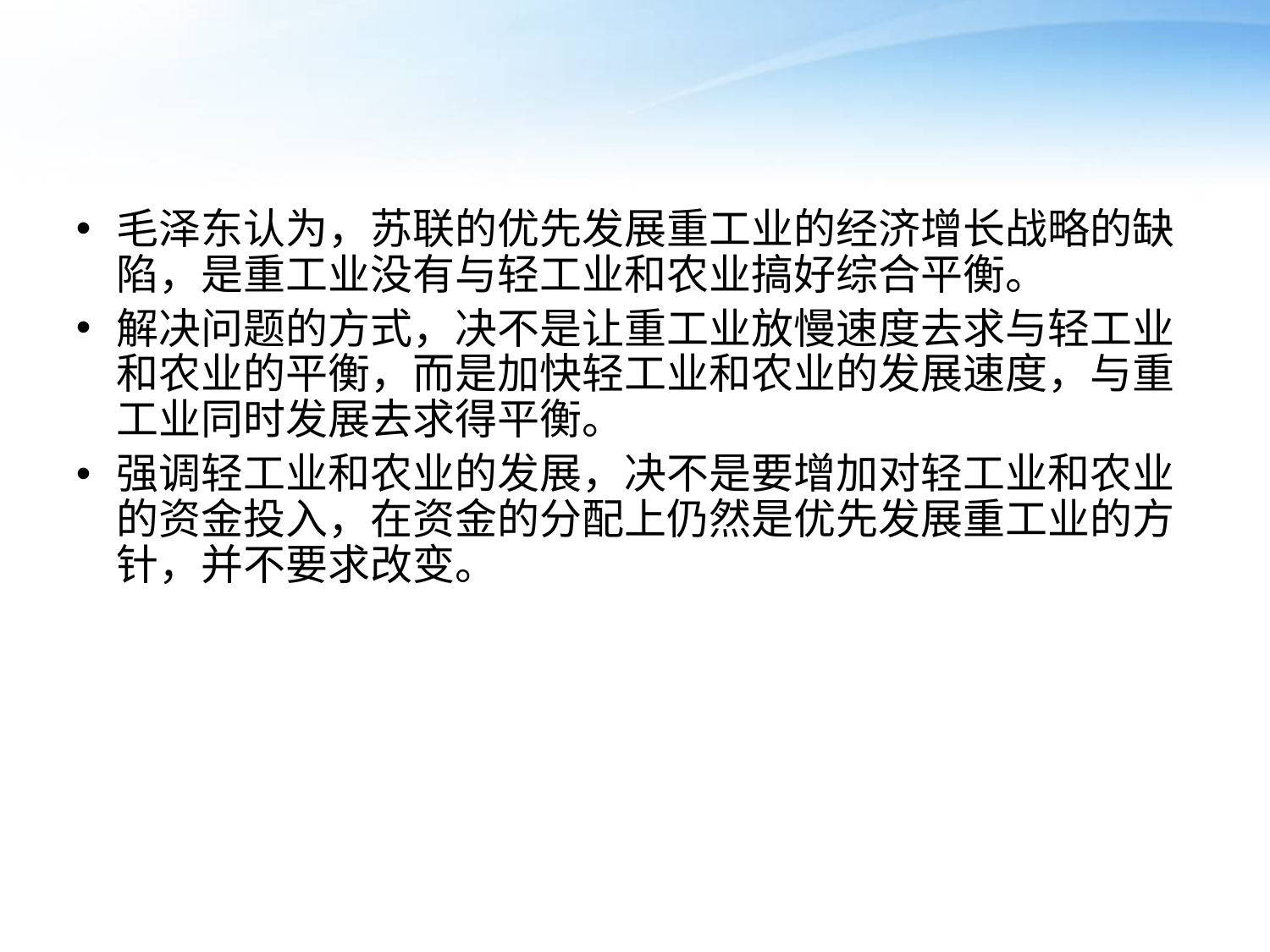

#
毛泽东认为，苏联的优先发展重工业的经济增长战略的缺陷，是重工业没有与轻工业和农业搞好综合平衡。
解决问题的方式，决不是让重工业放慢速度去求与轻工业和农业的平衡，而是加快轻工业和农业的发展速度，与重工业同时发展去求得平衡。
强调轻工业和农业的发展，决不是要增加对轻工业和农业的资金投入，在资金的分配上仍然是优先发展重工业的方针，并不要求改变。